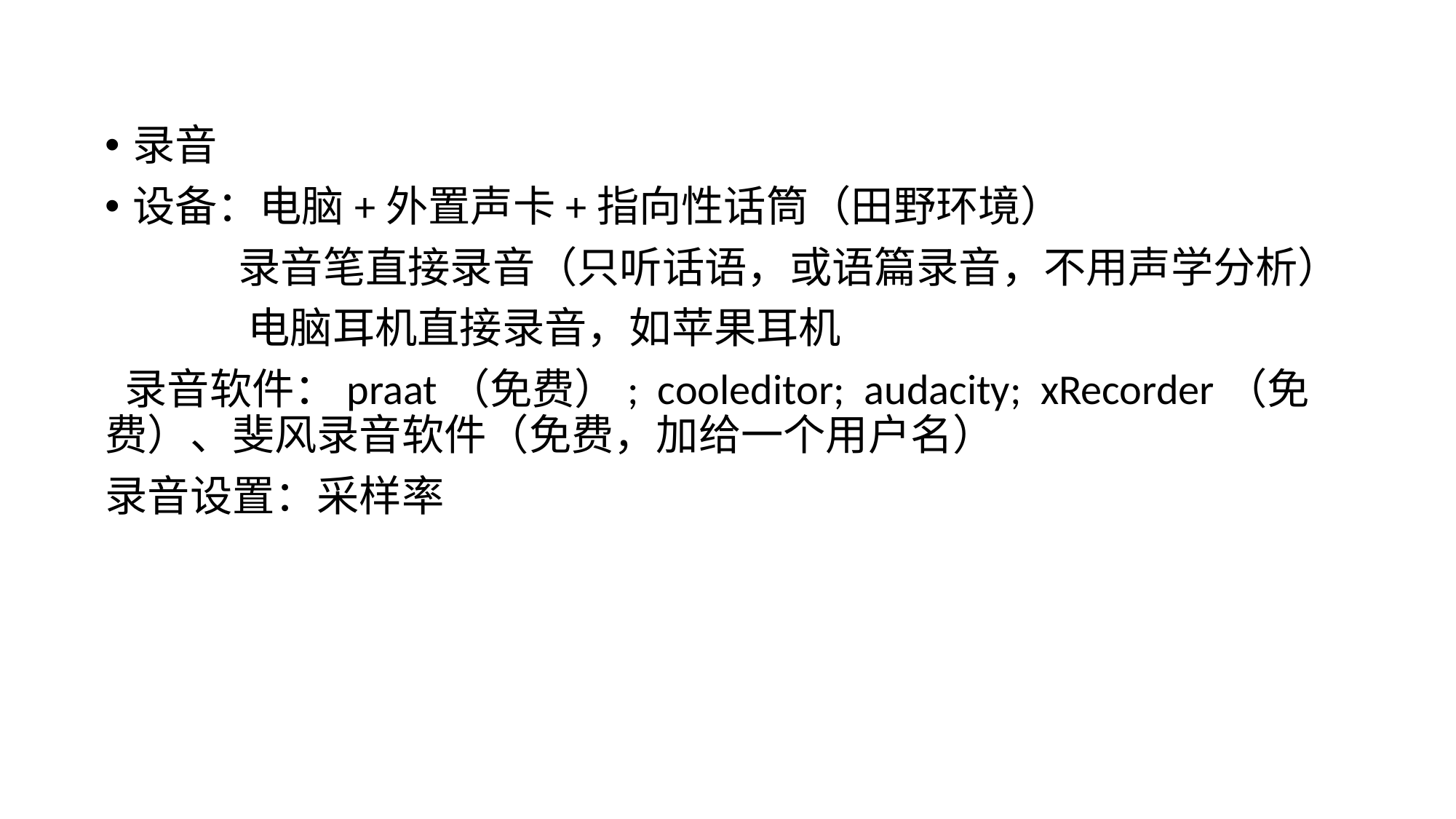

录音
设备：电脑+外置声卡+指向性话筒（田野环境）
             录音笔直接录音（只听话语，或语篇录音，不用声学分析）
              电脑耳机直接录音，如苹果耳机
 录音软件：praat（免费）;  cooleditor;  audacity;  xRecorder（免费）、斐风录音软件（免费，加给一个用户名）
录音设置：采样率